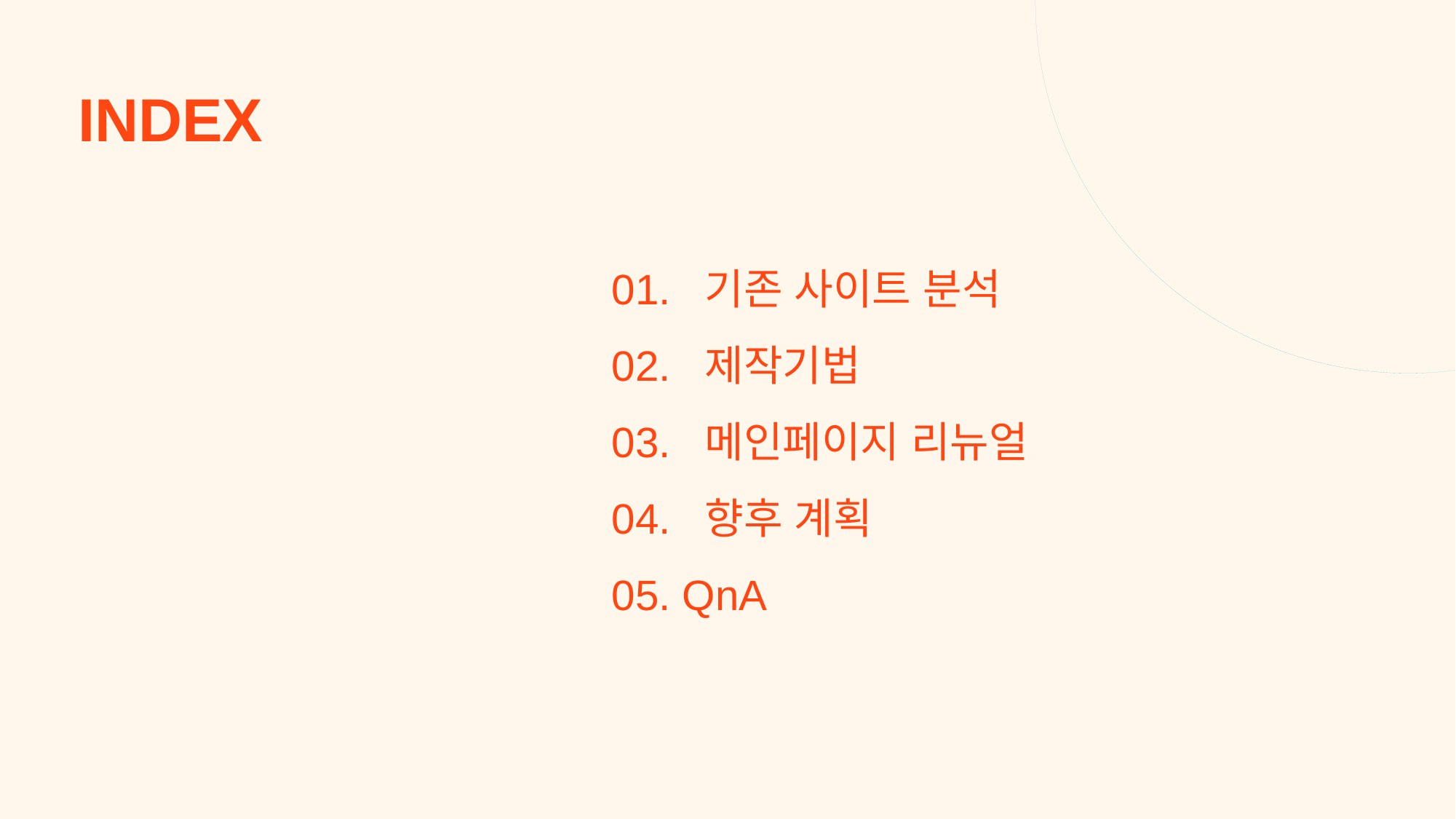

INDEX
01.  기존 사이트 분석
02.  제작기법
03.  메인페이지 리뉴얼
04.  향후 계획
05. QnA